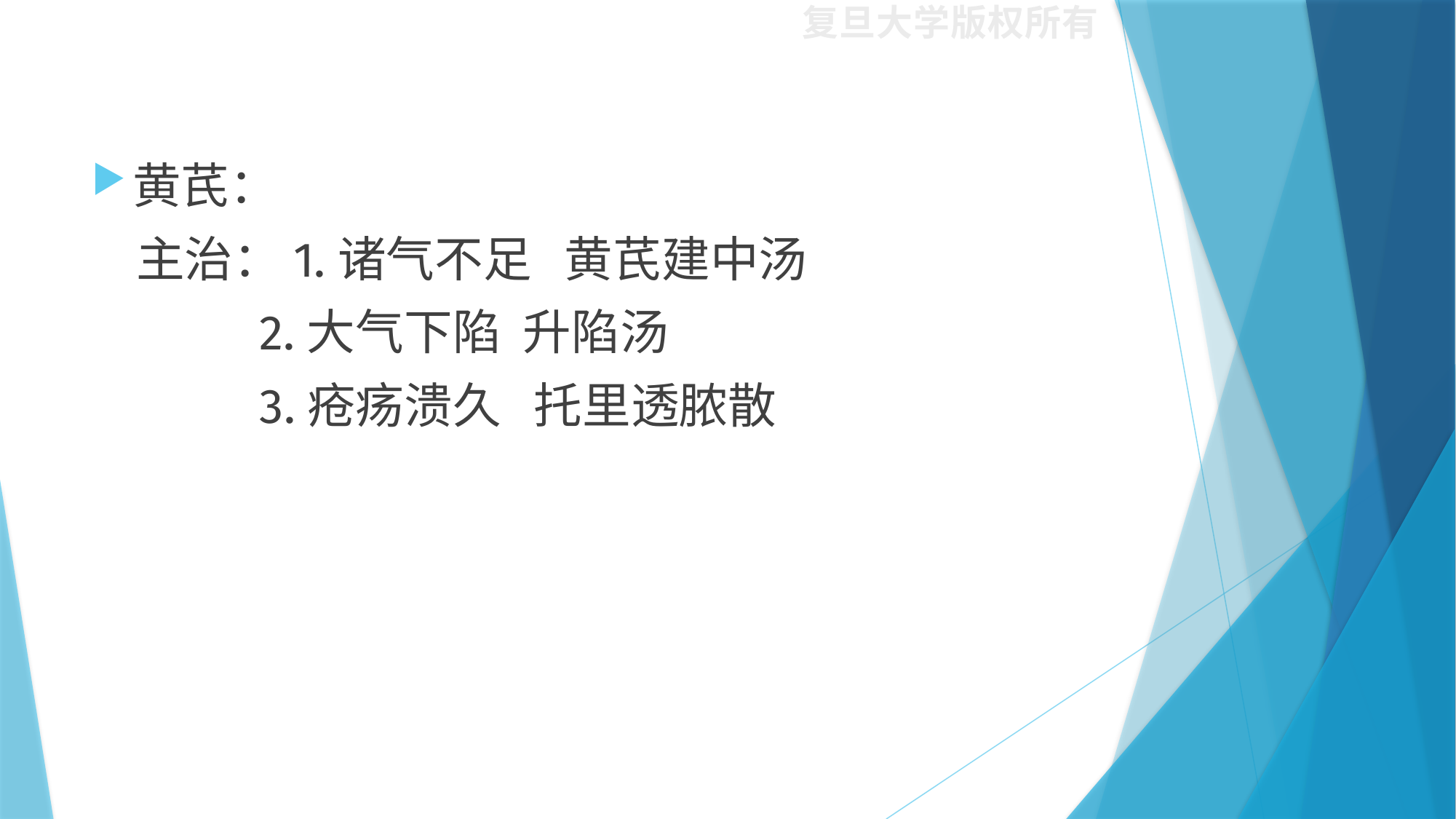

#
黄芪：
   主治：1.诸气不足   黄芪建中汤
             2.大气下陷  升陷汤
             3.疮疡溃久   托里透脓散